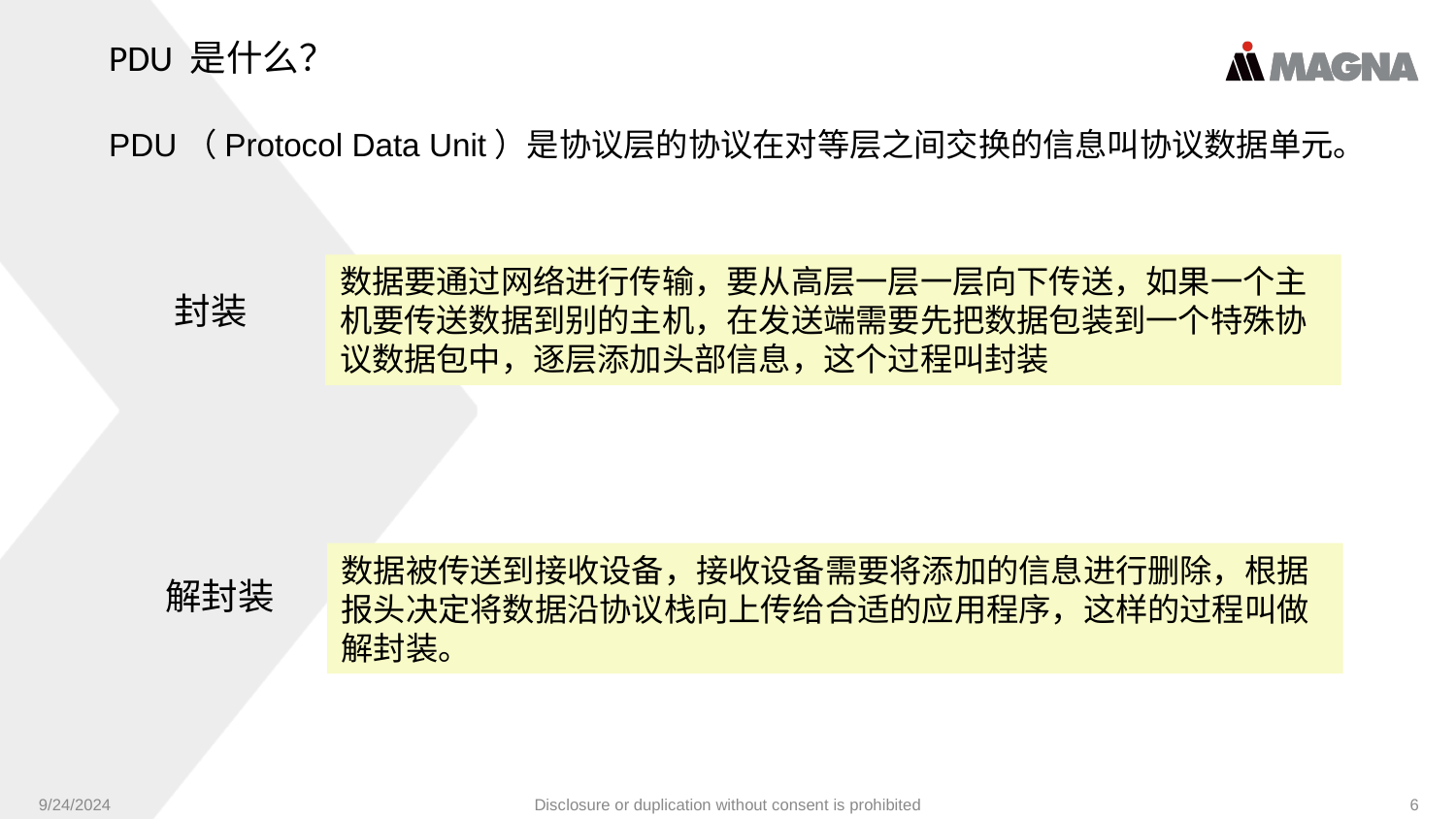

PDU 是什么？
PDU（Protocol Data Unit）是协议层的协议在对等层之间交换的信息叫协议数据单元。
数据要通过网络进行传输，要从高层一层一层向下传送，如果一个主机要传送数据到别的主机，在发送端需要先把数据包装到一个特殊协议数据包中，逐层添加头部信息，这个过程叫封装
封装
数据被传送到接收设备，接收设备需要将添加的信息进行删除，根据报头决定将数据沿协议栈向上传给合适的应用程序，这样的过程叫做解封装。
解封装
9/24/2024
Disclosure or duplication without consent is prohibited
6